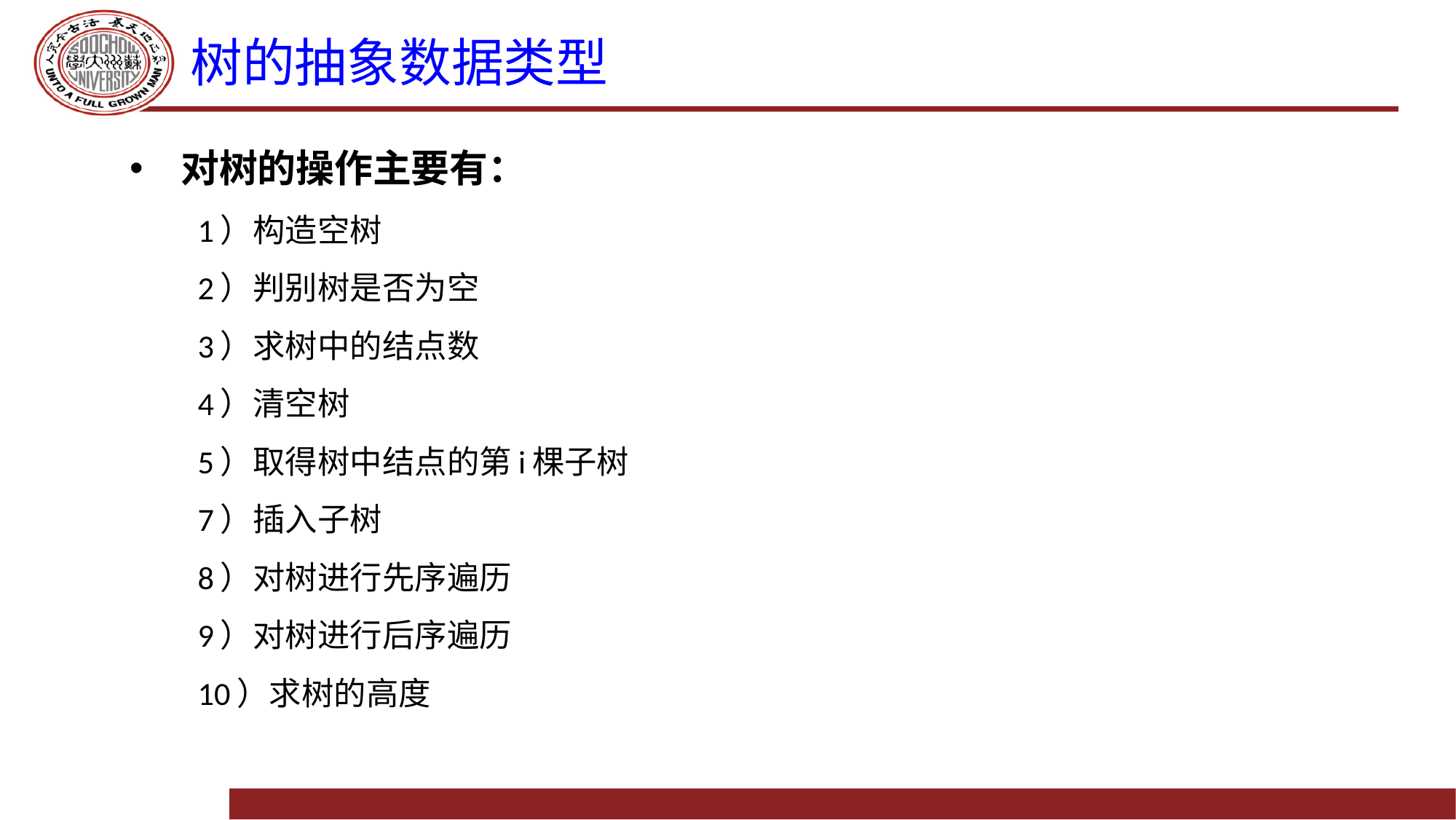

# 树的抽象数据类型
对树的操作主要有：
1）构造空树
2）判别树是否为空
3）求树中的结点数
4）清空树
5）取得树中结点的第i棵子树
7）插入子树
8）对树进行先序遍历
9）对树进行后序遍历
10）求树的高度